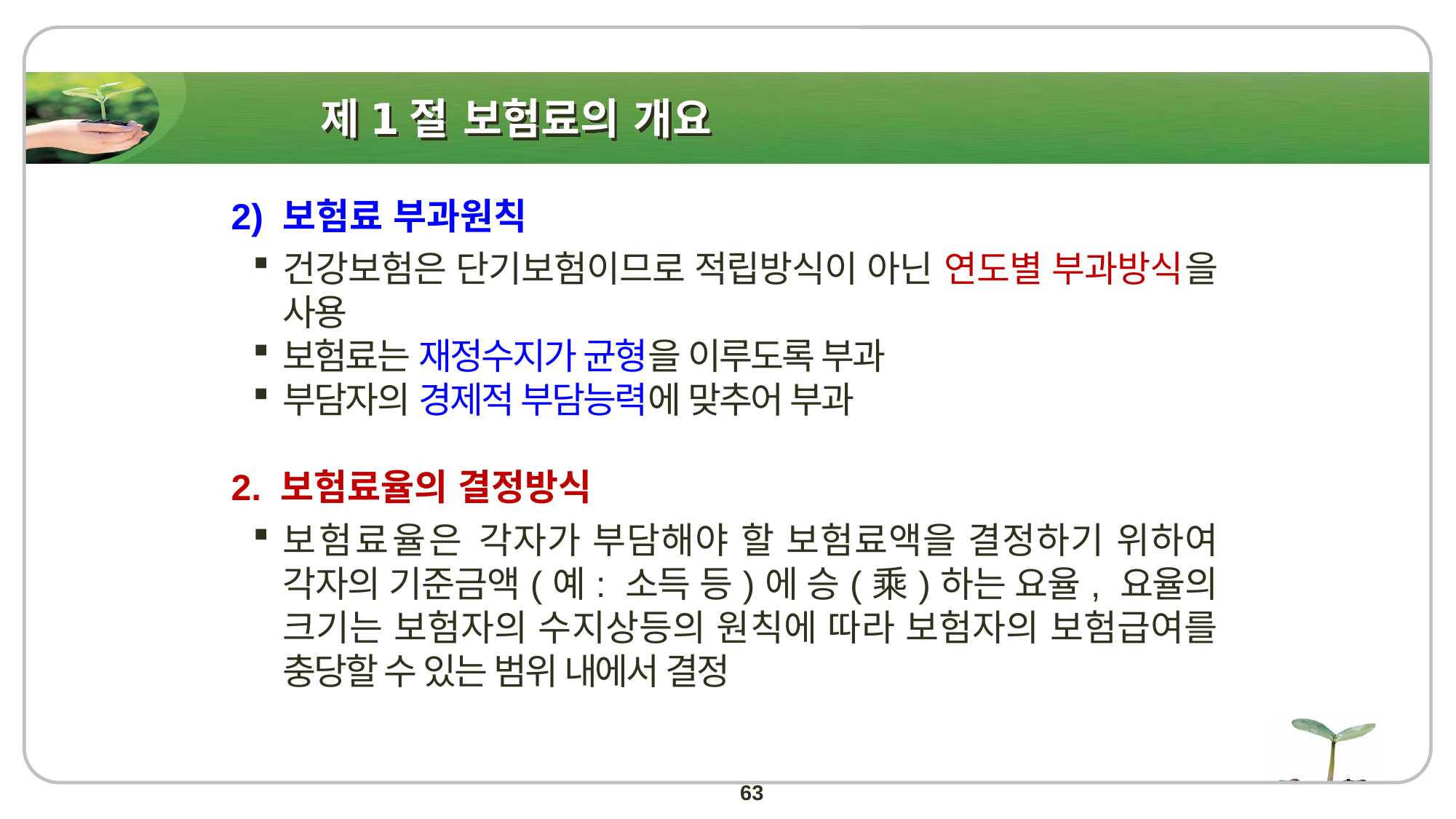

# 제1절 보험료의 개요
2) 보험료 부과원칙
건강보험은 단기보험이므로 적립방식이 아닌 연도별 부과방식을 사용
보험료는 재정수지가 균형을 이루도록 부과
부담자의 경제적 부담능력에 맞추어 부과

2. 보험료율의 결정방식
보험료율은 각자가 부담해야 할 보험료액을 결정하기 위하여 각자의 기준금액(예: 소득 등)에 승(乘)하는 요율, 요율의 크기는 보험자의 수지상등의 원칙에 따라 보험자의 보험급여를 충당할 수 있는 범위 내에서 결정

63